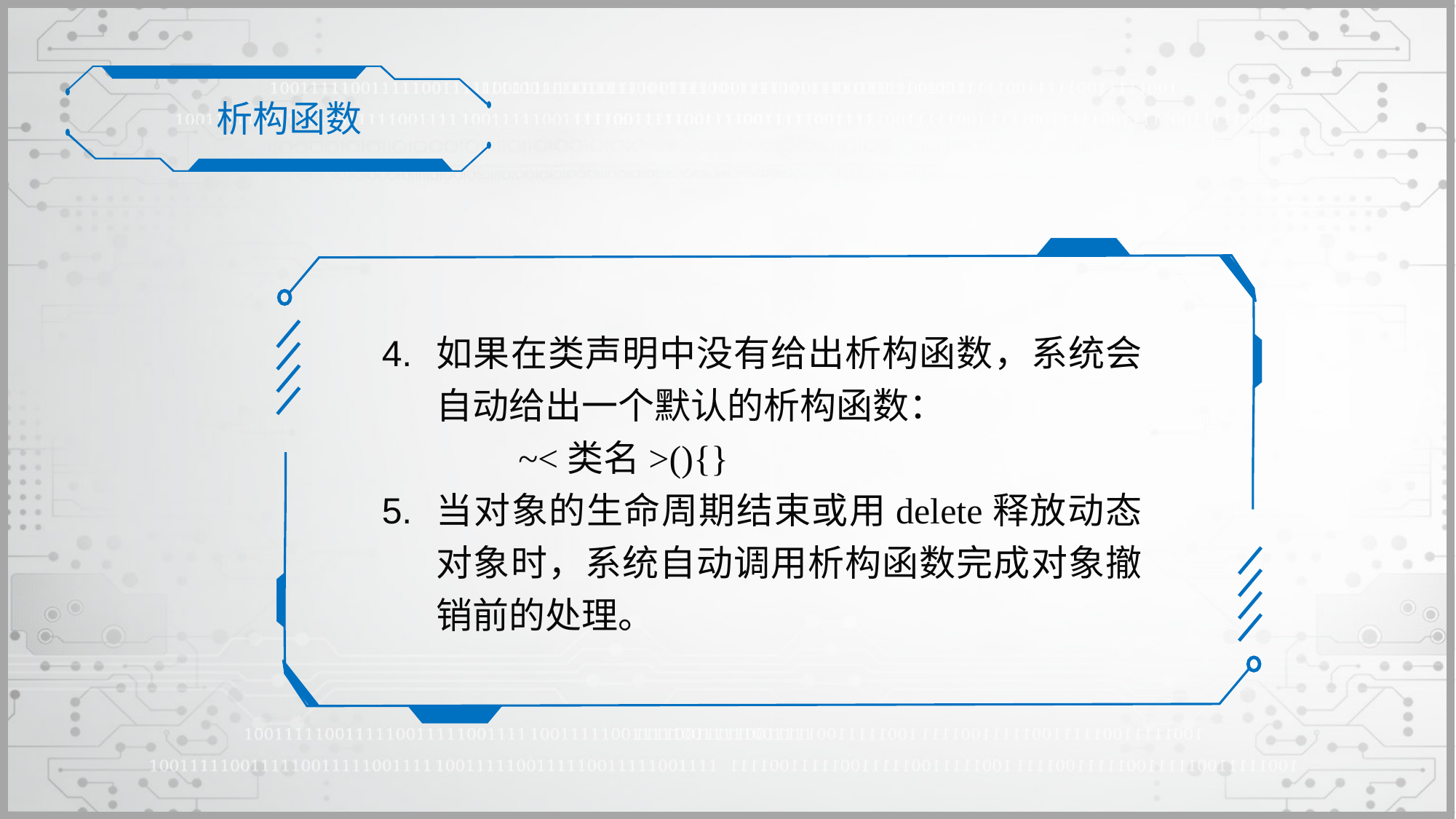

析构函数

如果在类声明中没有给出析构函数，系统会自动给出一个默认的析构函数：
               ~<类名>(){}
当对象的生命周期结束或用delete释放动态对象时，系统自动调用析构函数完成对象撤销前的处理。